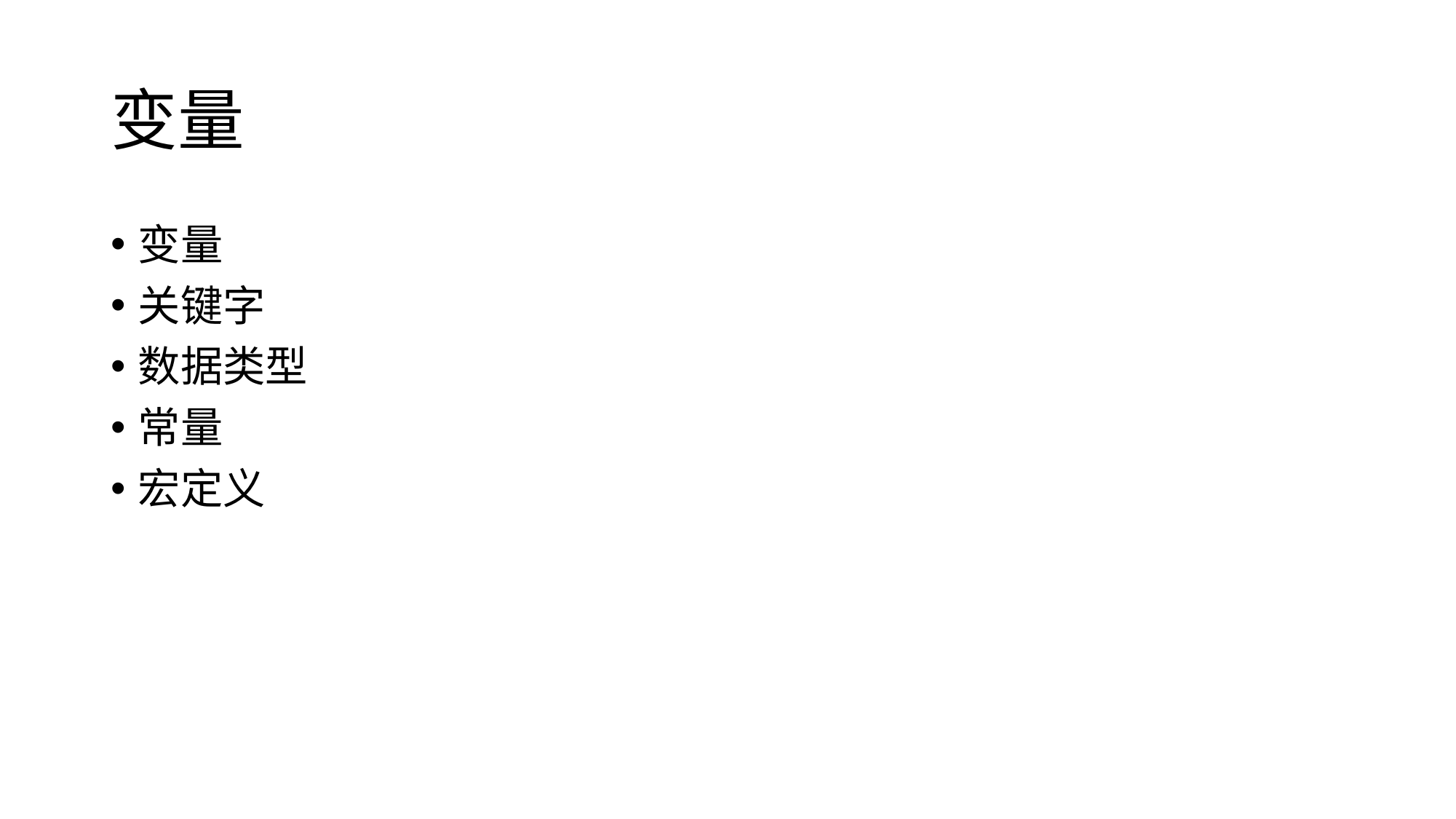

# 变量
变量
关键字
数据类型
常量
宏定义